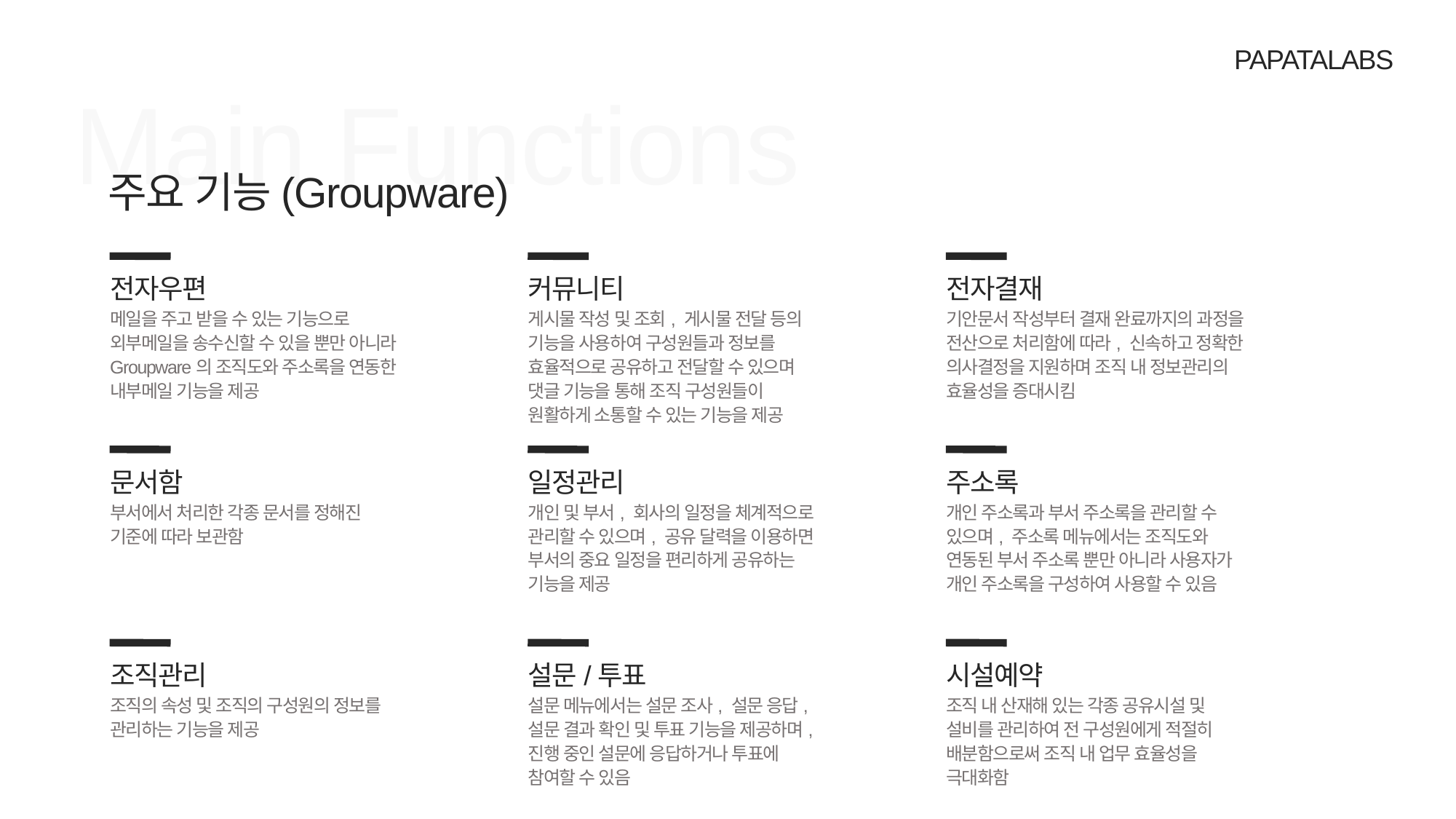

PAPATALABS
Main Functions

주요 기능(Groupware)
전자우편
메일을 주고 받을 수 있는 기능으로 외부메일을 송수신할 수 있을 뿐만 아니라 Groupware의 조직도와 주소록을 연동한 내부메일 기능을 제공
커뮤니티
게시물 작성 및 조회, 게시물 전달 등의 기능을 사용하여 구성원들과 정보를 효율적으로 공유하고 전달할 수 있으며 댓글 기능을 통해 조직 구성원들이 원활하게 소통할 수 있는 기능을 제공
전자결재
기안문서 작성부터 결재 완료까지의 과정을 전산으로 처리함에 따라, 신속하고 정확한 의사결정을 지원하며 조직 내 정보관리의 효율성을 증대시킴
문서함
부서에서 처리한 각종 문서를 정해진 기준에 따라 보관함
일정관리
개인 및 부서, 회사의 일정을 체계적으로 관리할 수 있으며, 공유 달력을 이용하면 부서의 중요 일정을 편리하게 공유하는 기능을 제공
주소록
개인 주소록과 부서 주소록을 관리할 수 있으며, 주소록 메뉴에서는 조직도와 연동된 부서 주소록 뿐만 아니라 사용자가 개인 주소록을 구성하여 사용할 수 있음
조직관리
조직의 속성 및 조직의 구성원의 정보를 관리하는 기능을 제공
설문/투표
설문 메뉴에서는 설문 조사, 설문 응답, 설문 결과 확인 및 투표 기능을 제공하며, 진행 중인 설문에 응답하거나 투표에 참여할 수 있음
시설예약
조직 내 산재해 있는 각종 공유시설 및 설비를 관리하여 전 구성원에게 적절히 배분함으로써 조직 내 업무 효율성을 극대화함